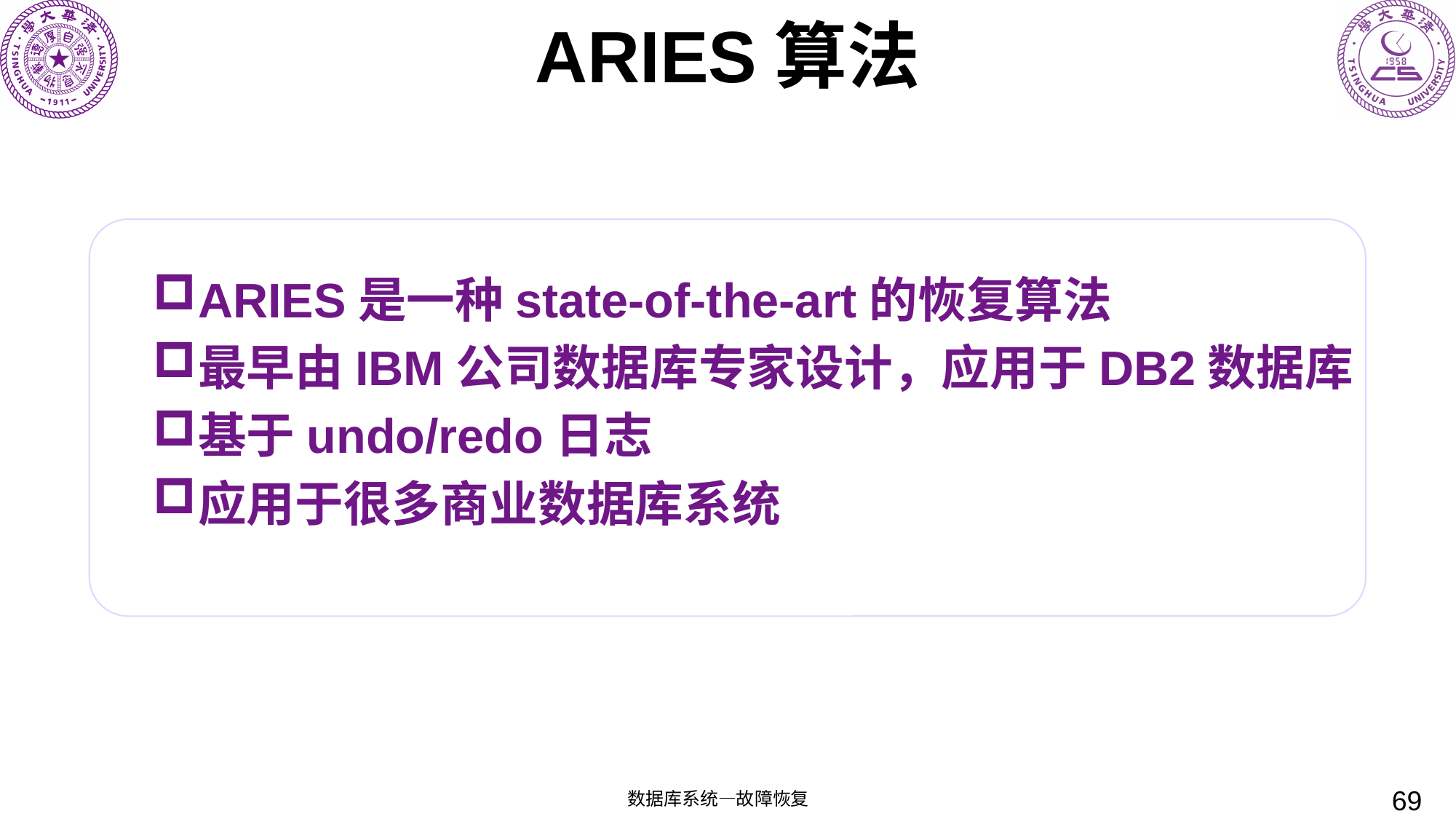

# ARIES算法

ARIES是一种state-of-the-art的恢复算法
最早由IBM公司数据库专家设计，应用于DB2数据库
基于undo/redo日志
应用于很多商业数据库系统
69
数据库系统—故障恢复